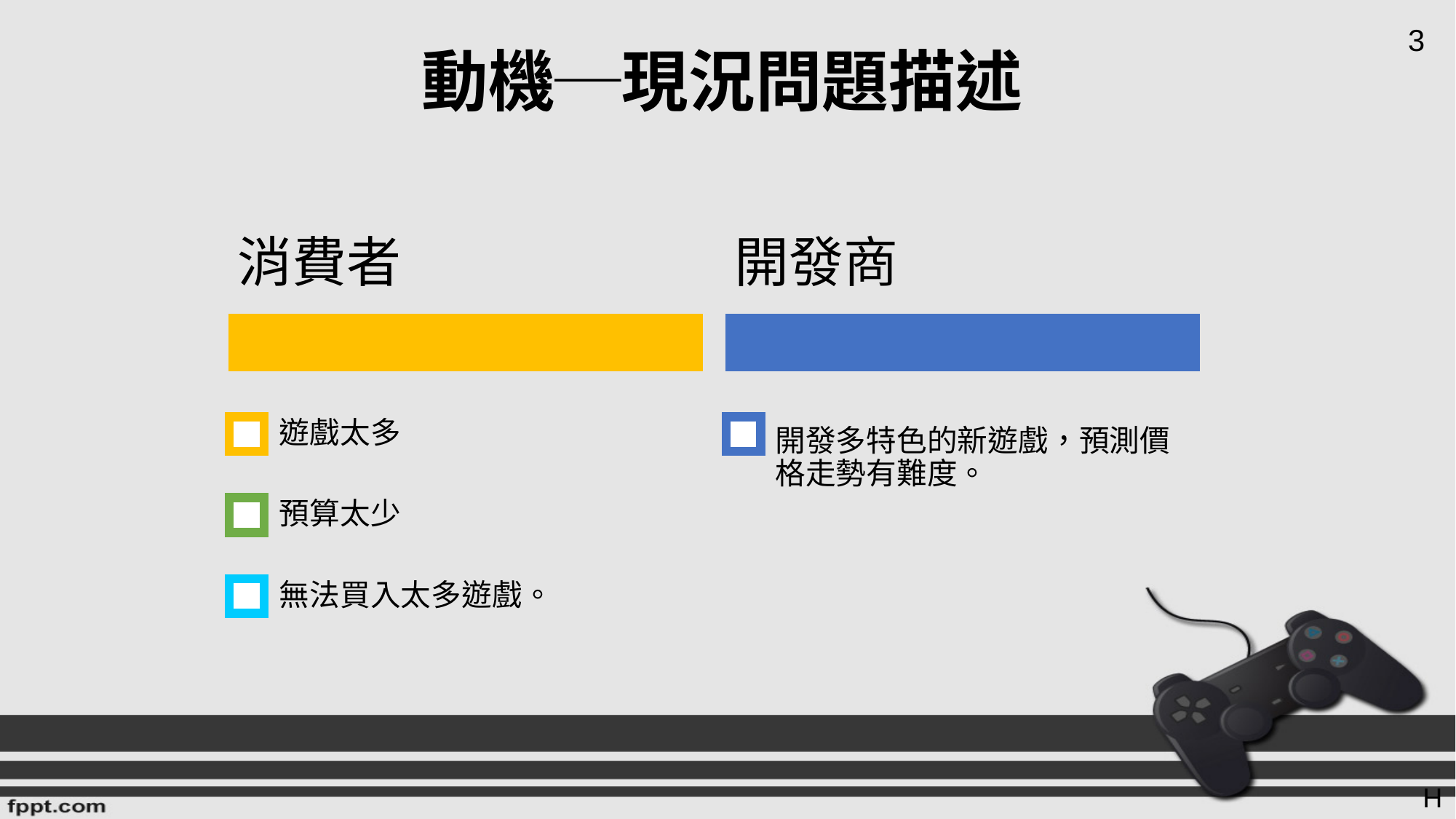

# 動機─現況問題描述
3
消費者
遊戲太多
預算太少
無法買入太多遊戲。
開發商
開發多特色的新遊戲，預測價格走勢有難度。
H